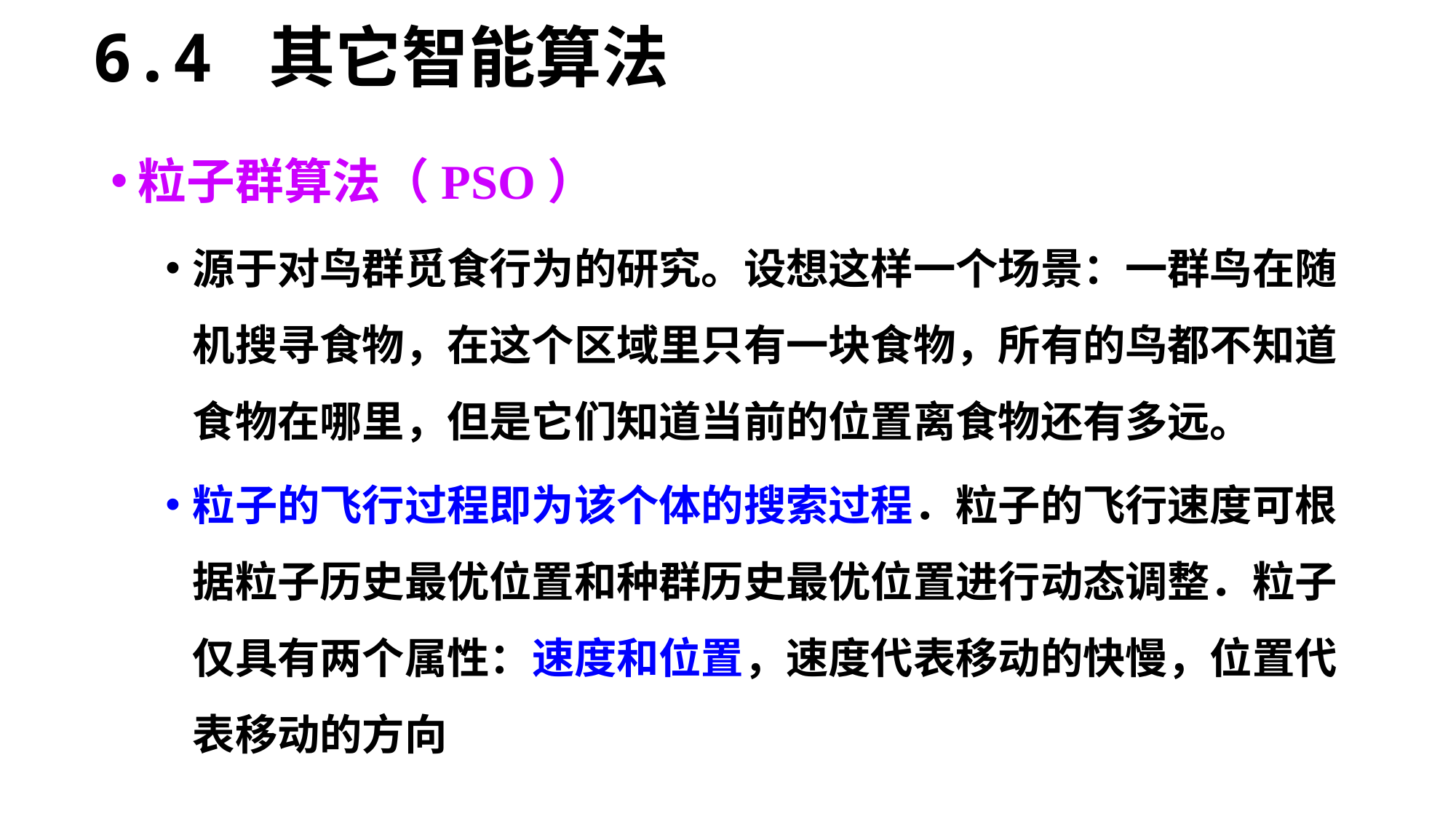

6.4 其它智能算法
粒子群算法（PSO）
源于对鸟群觅食行为的研究。设想这样一个场景：一群鸟在随机搜寻食物，在这个区域里只有一块食物，所有的鸟都不知道食物在哪里，但是它们知道当前的位置离食物还有多远。
粒子的飞行过程即为该个体的搜索过程．粒子的飞行速度可根据粒子历史最优位置和种群历史最优位置进行动态调整．粒子仅具有两个属性：速度和位置，速度代表移动的快慢，位置代表移动的方向